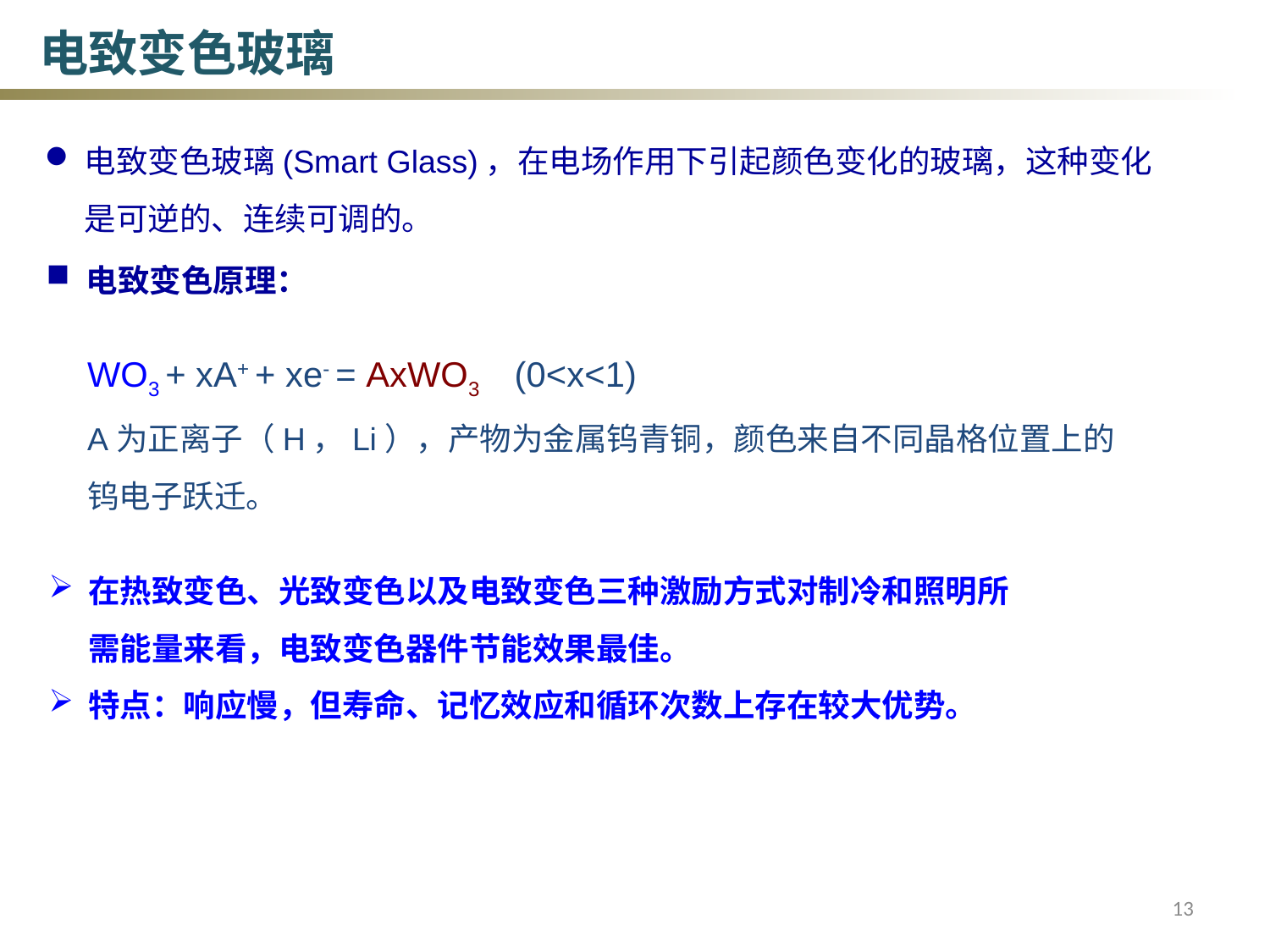

电致变色玻璃

电致变色玻璃(Smart Glass)，在电场作用下引起颜色变化的玻璃，这种变化是可逆的、连续可调的。
电致变色原理：
WO3 + xA+ + xe- = AxWO3    (0<x<1)
A为正离子（H，Li），产物为金属钨青铜，颜色来自不同晶格位置上的钨电子跃迁。
在热致变色、光致变色以及电致变色三种激励方式对制冷和照明所需能量来看，电致变色器件节能效果最佳。
特点：响应慢，但寿命、记忆效应和循环次数上存在较大优势。
13